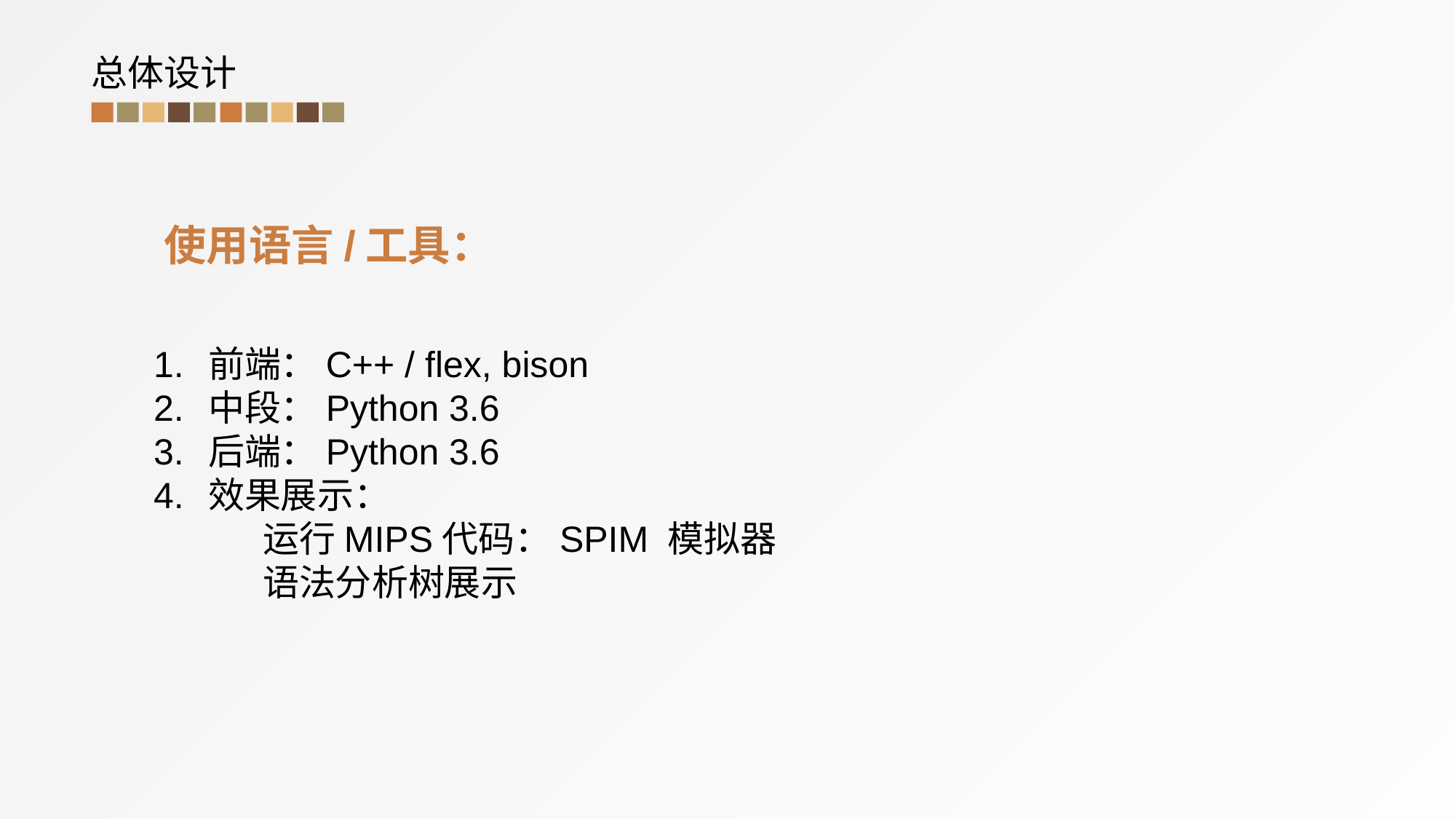

总体设计

使用语言/工具：
前端：C++ / flex, bison
中段：Python 3.6
后端：Python 3.6
效果展示：
运行MIPS代码：SPIM 模拟器
语法分析树展示